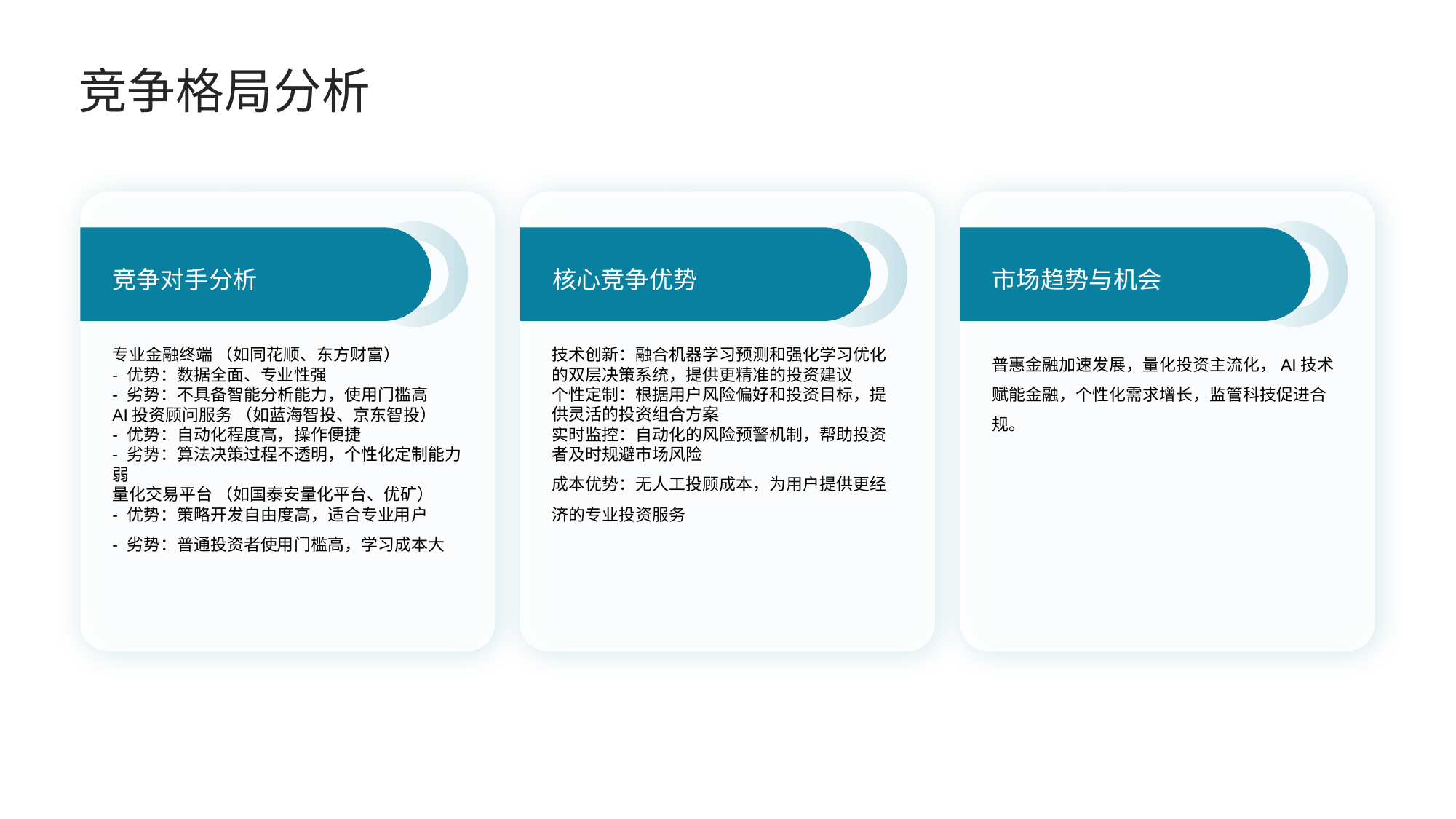

竞争格局分析

竞争对手分析
核心竞争优势
市场趋势与机会
专业金融终端 （如同花顺、东方财富）
- 优势：数据全面、专业性强
- 劣势：不具备智能分析能力，使用门槛高
AI投资顾问服务 （如蓝海智投、京东智投）
- 优势：自动化程度高，操作便捷
- 劣势：算法决策过程不透明，个性化定制能力弱
量化交易平台 （如国泰安量化平台、优矿）
- 优势：策略开发自由度高，适合专业用户
- 劣势：普通投资者使用门槛高，学习成本大
技术创新：融合机器学习预测和强化学习优化的双层决策系统，提供更精准的投资建议
个性定制：根据用户风险偏好和投资目标，提供灵活的投资组合方案
实时监控：自动化的风险预警机制，帮助投资者及时规避市场风险
成本优势：无人工投顾成本，为用户提供更经济的专业投资服务
普惠金融加速发展，量化投资主流化，AI技术赋能金融，个性化需求增长，监管科技促进合规。